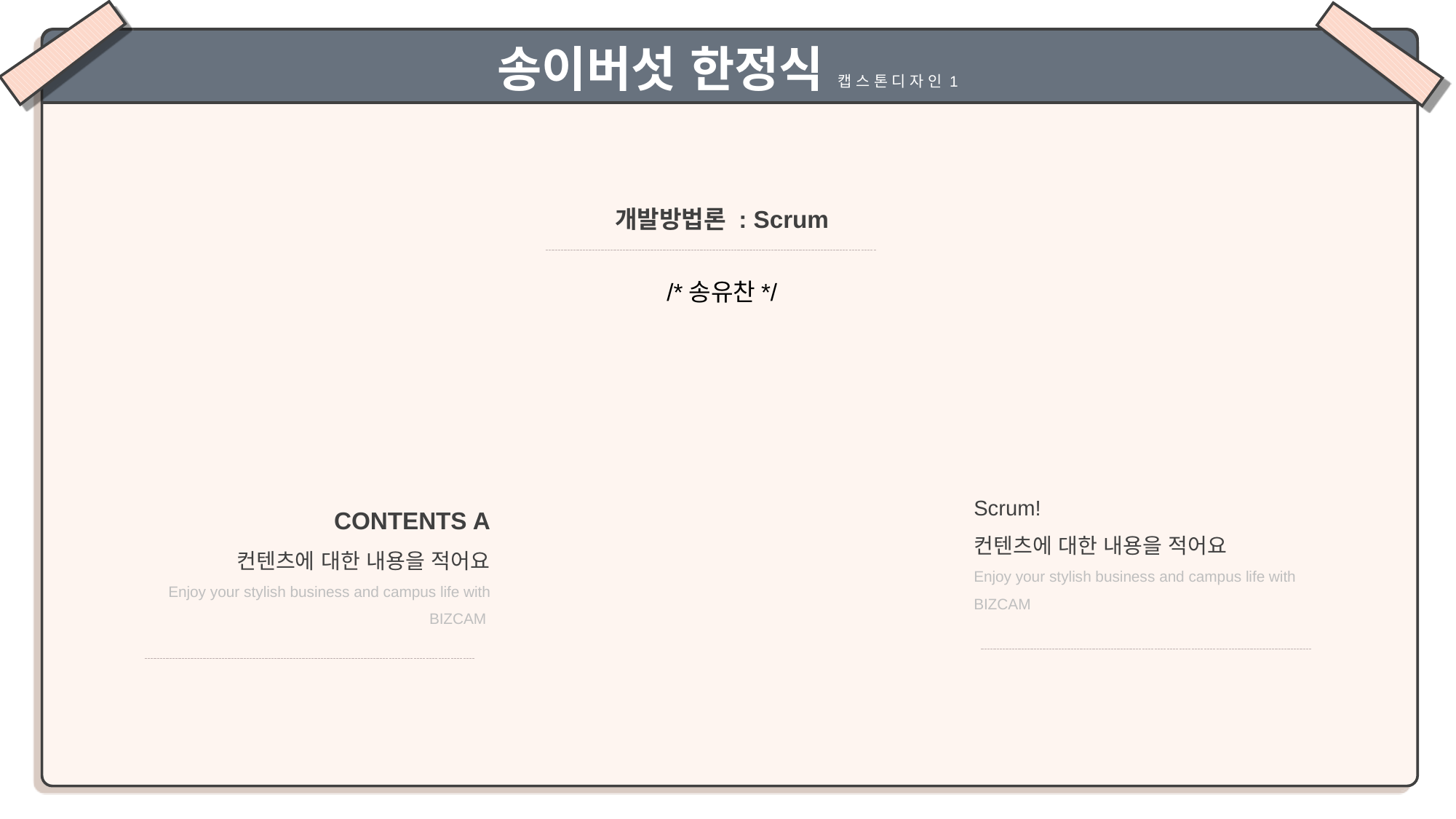

송이버섯 한정식 캡 스 톤 디 자 인 1
개발방법론 : Scrum

/*송유찬*/

Scrum!
컨텐츠에 대한 내용을 적어요
Enjoy your stylish business and campus life with BIZCAM
CONTENTS A
컨텐츠에 대한 내용을 적어요
Enjoy your stylish business and campus life with BIZCAM